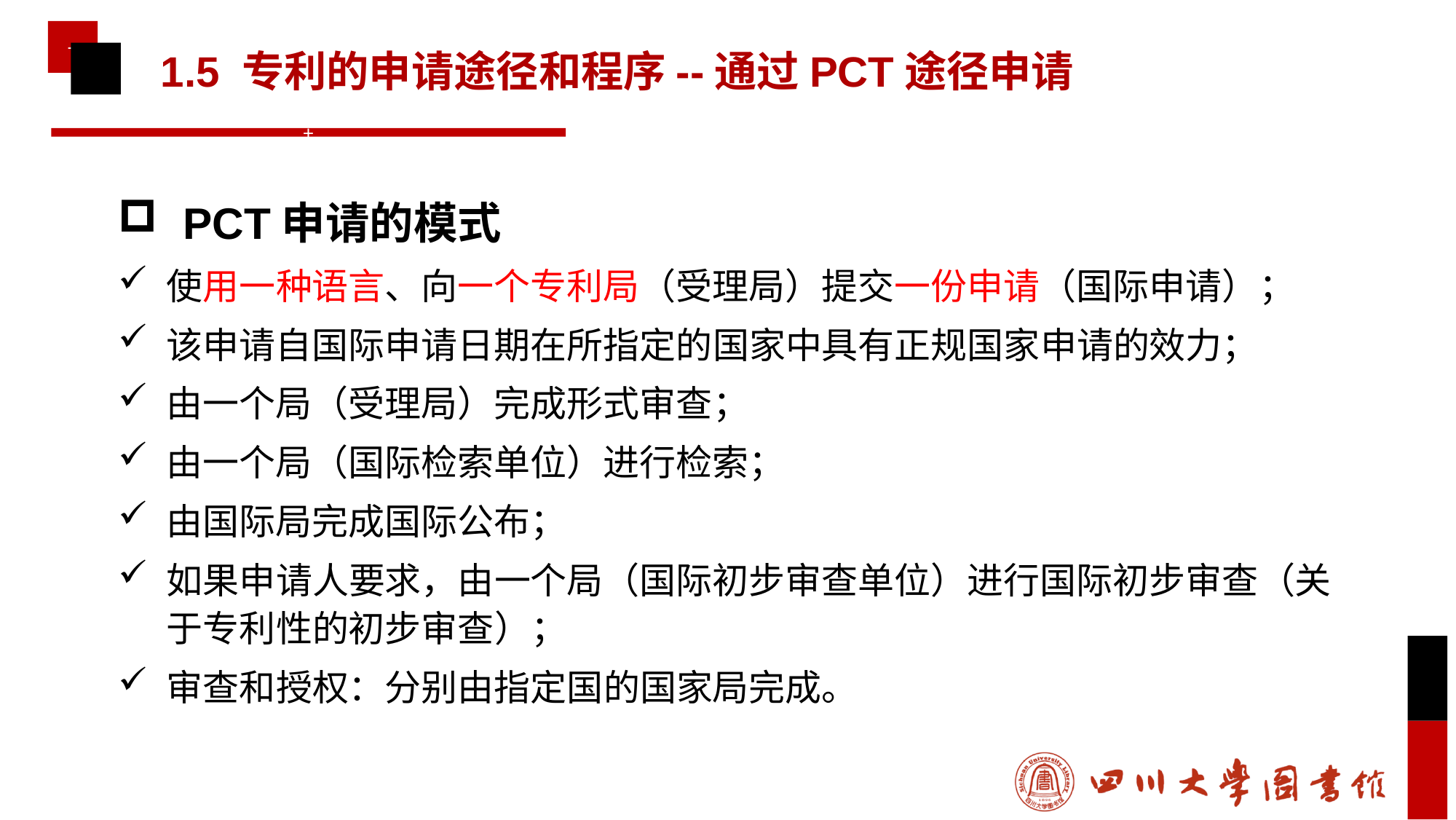

# 1.5 专利的申请途径和程序--通过PCT途径申请

PCT申请的模式
使用一种语言、向一个专利局（受理局）提交一份申请（国际申请）；
该申请自国际申请日期在所指定的国家中具有正规国家申请的效力；
由一个局（受理局）完成形式审查；
由一个局（国际检索单位）进行检索；
由国际局完成国际公布；
如果申请人要求，由一个局（国际初步审查单位）进行国际初步审查（关于专利性的初步审查）；
审查和授权：分别由指定国的国家局完成。